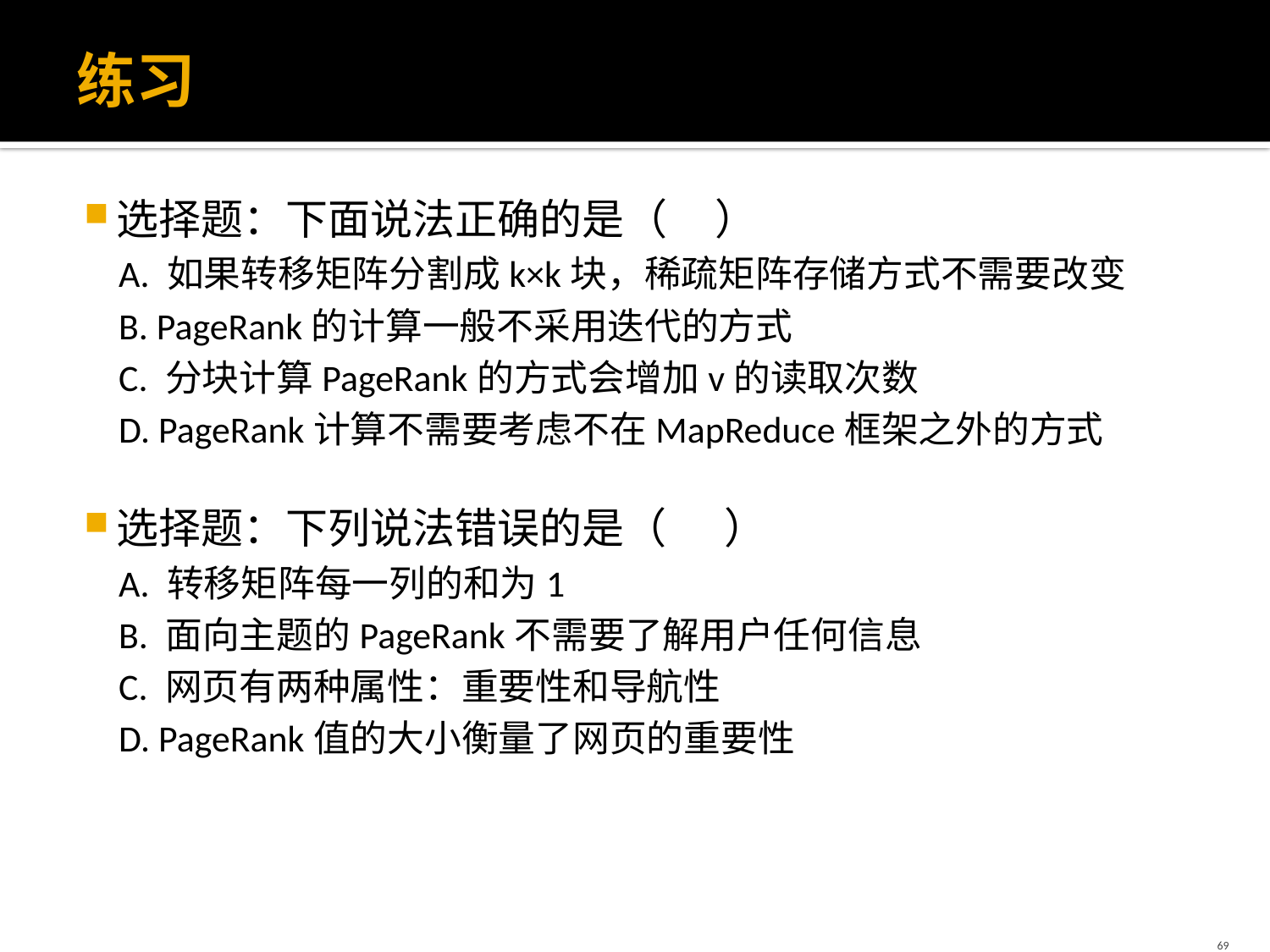

# 练习
选择题：下面说法正确的是（     ）
A. 如果转移矩阵分割成k×k块，稀疏矩阵存储方式不需要改变
B. PageRank的计算一般不采用迭代的方式
C. 分块计算PageRank的方式会增加v的读取次数
D. PageRank计算不需要考虑不在MapReduce框架之外的方式

选择题：下列说法错误的是（      ）
A. 转移矩阵每一列的和为1
B. 面向主题的PageRank不需要了解用户任何信息
C. 网页有两种属性：重要性和导航性
D. PageRank值的大小衡量了网页的重要性
69